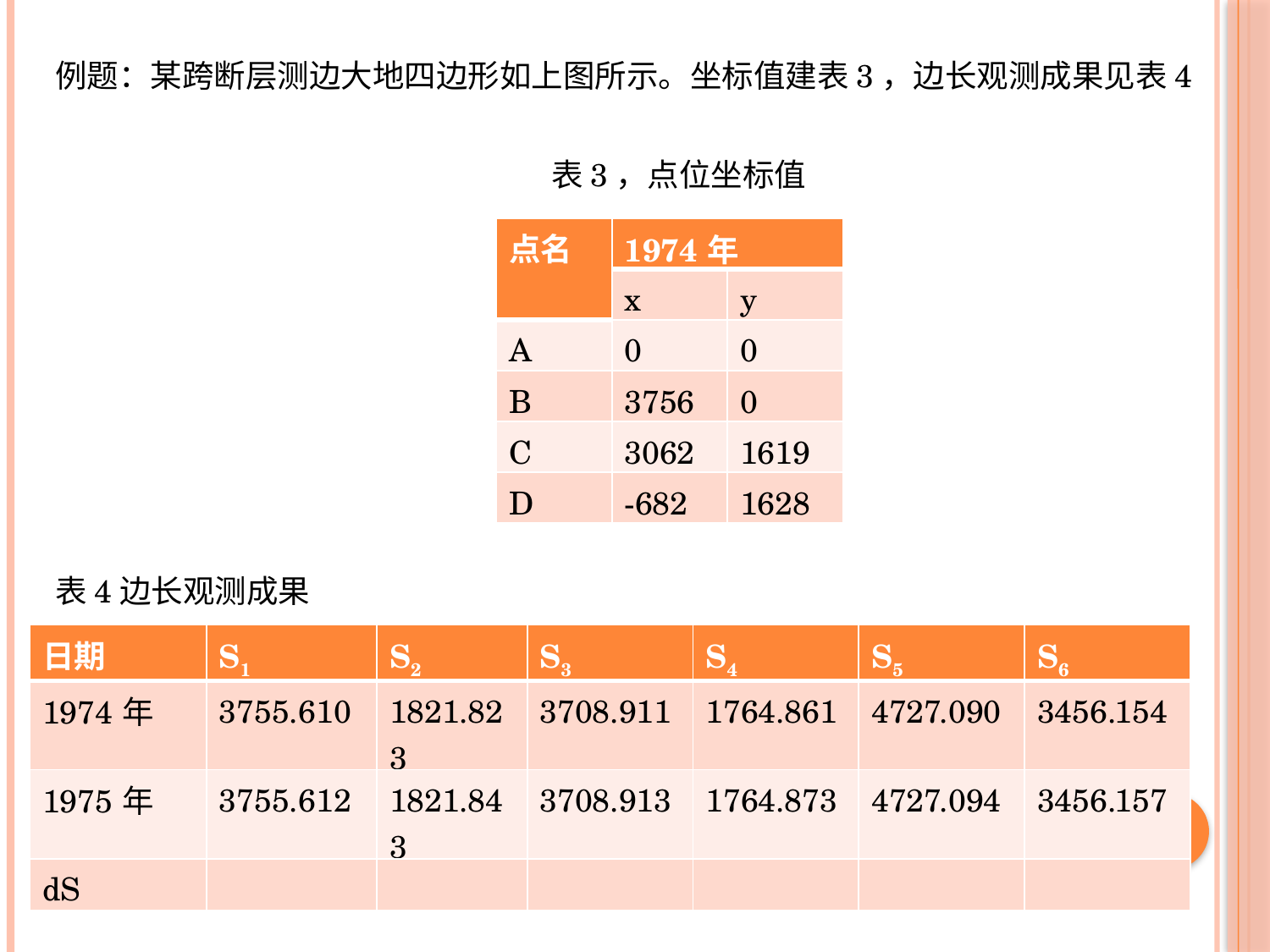

例题：某跨断层测边大地四边形如上图所示。坐标值建表3，边长观测成果见表4
表3，点位坐标值
| 点名 | 1974年 |  |
| --- | --- | --- |
|  | x | y |
| A | 0 | 0 |
| B | 3756 | 0 |
| C | 3062 | 1619 |
| D | -682 | 1628 |
表4边长观测成果
| 日期 | S1 | S2 | S3 | S4 | S5 | S6 |
| --- | --- | --- | --- | --- | --- | --- |
| 1974年 | 3755.610 | 1821.823 | 3708.911 | 1764.861 | 4727.090 | 3456.154 |
| 1975年 | 3755.612 | 1821.843 | 3708.913 | 1764.873 | 4727.094 | 3456.157 |
| dS |  |  |  |  |  |  |